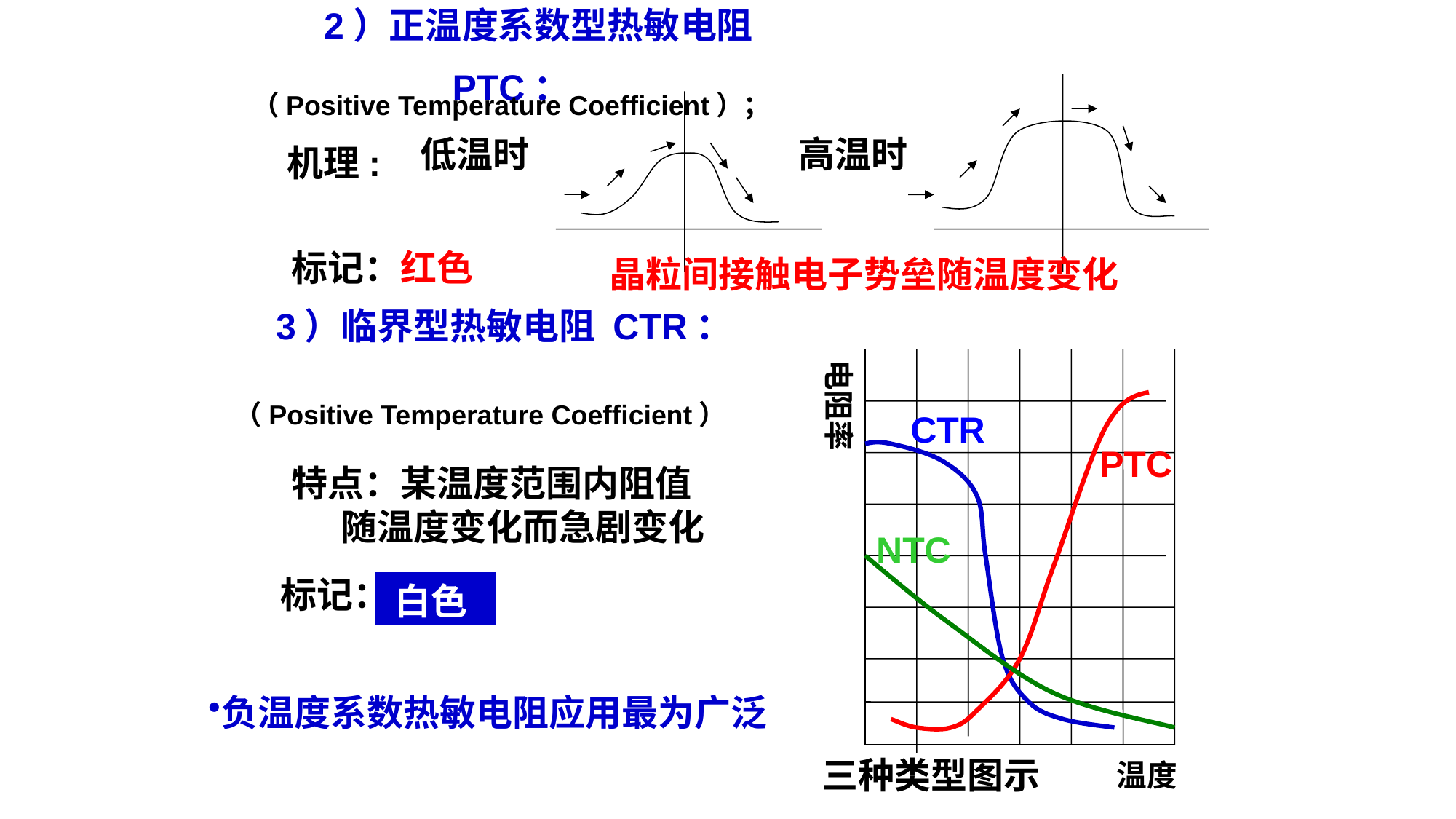

2）正温度系数型热敏电阻 PTC：

（Positive Temperature Coefficient）；

高温时
低温时

机理:

标记：红色
晶粒间接触电子势垒随温度变化
3）临界型热敏电阻 CTR：

电阻率

（Positive Temperature Coefficient）

CTR
PTC

特点：某温度范围内阻值
     随温度变化而急剧变化

NTC

标记：白色

白色
白色

负温度系数热敏电阻应用最为广泛

三种类型图示
温度